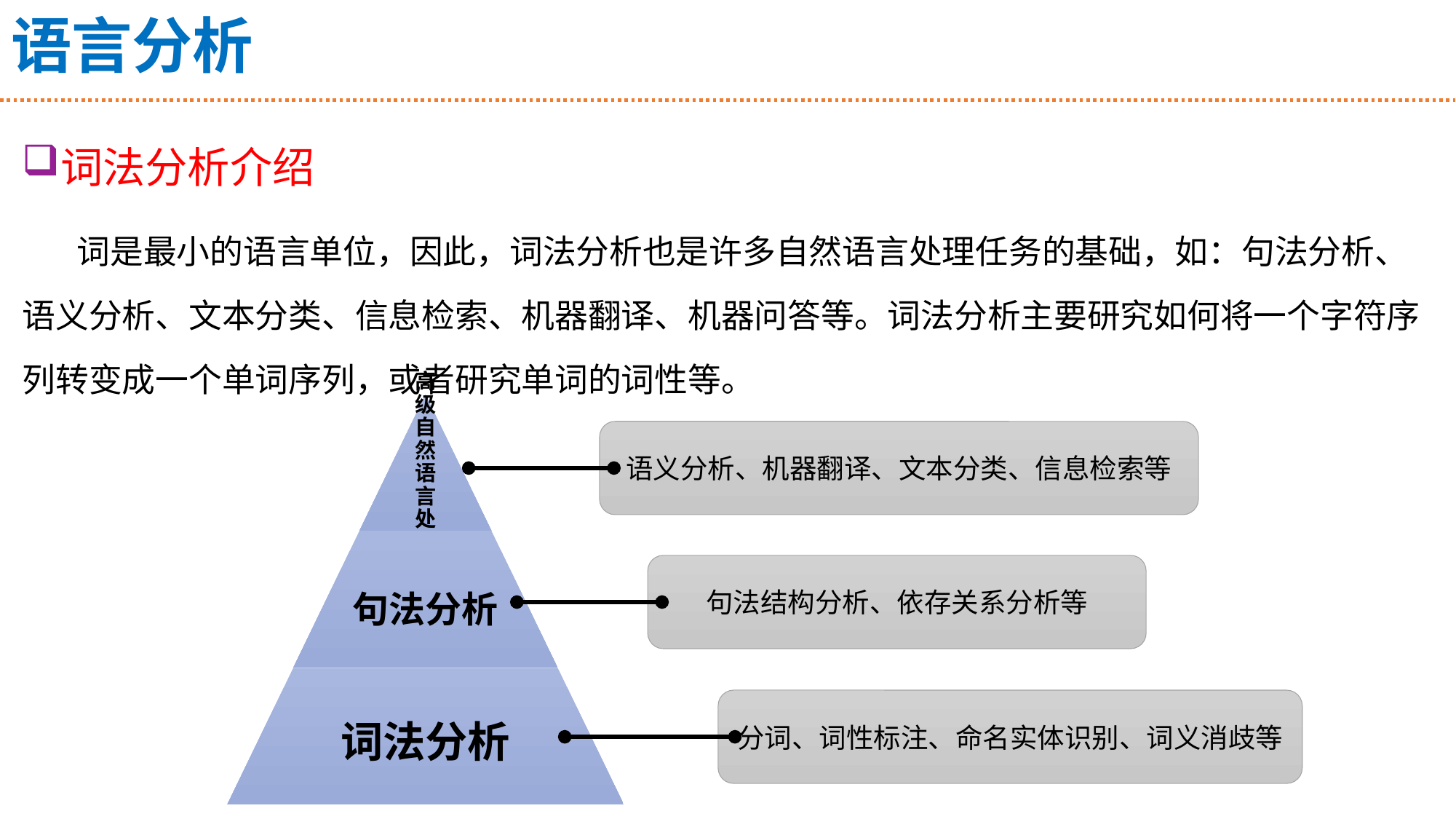

# 语言分析
词法分析介绍
词是最小的语言单位，因此，词法分析也是许多自然语言处理任务的基础，如：句法分析、语义分析、文本分类、信息检索、机器翻译、机器问答等。词法分析主要研究如何将一个字符序列转变成一个单词序列，或者研究单词的词性等。

高级自然语言处理任务
句法分析
词法分析
语义分析、机器翻译、文本分类、信息检索等
句法结构分析、依存关系分析等
分词、词性标注、命名实体识别、词义消歧等